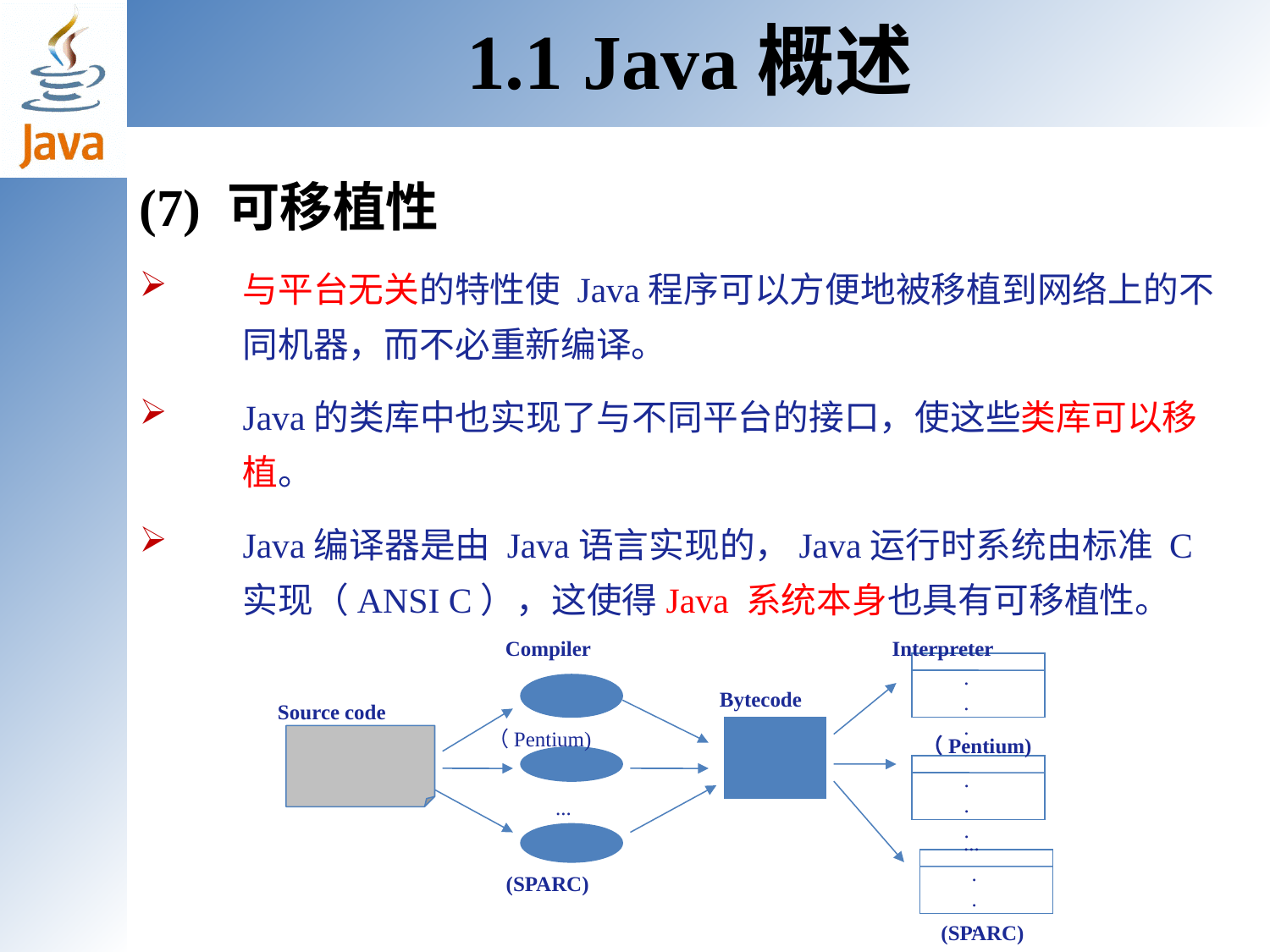

1.1 Java概述

(7) 可移植性
与平台无关的特性使 Java程序可以方便地被移植到网络上的不同机器，而不必重新编译。
Java的类库中也实现了与不同平台的接口，使这些类库可以移植。
Java编译器是由 Java语言实现的，Java运行时系统由标准 C实现（ANSI C），这使得Java 系统本身也具有可移植性。

Compiler
Interpreter

.
.
.

Bytecode

Source code

（Pentium)

（Pentium)

.
.
.

...

...

.
.
.

(SPARC)
(SPARC)
36